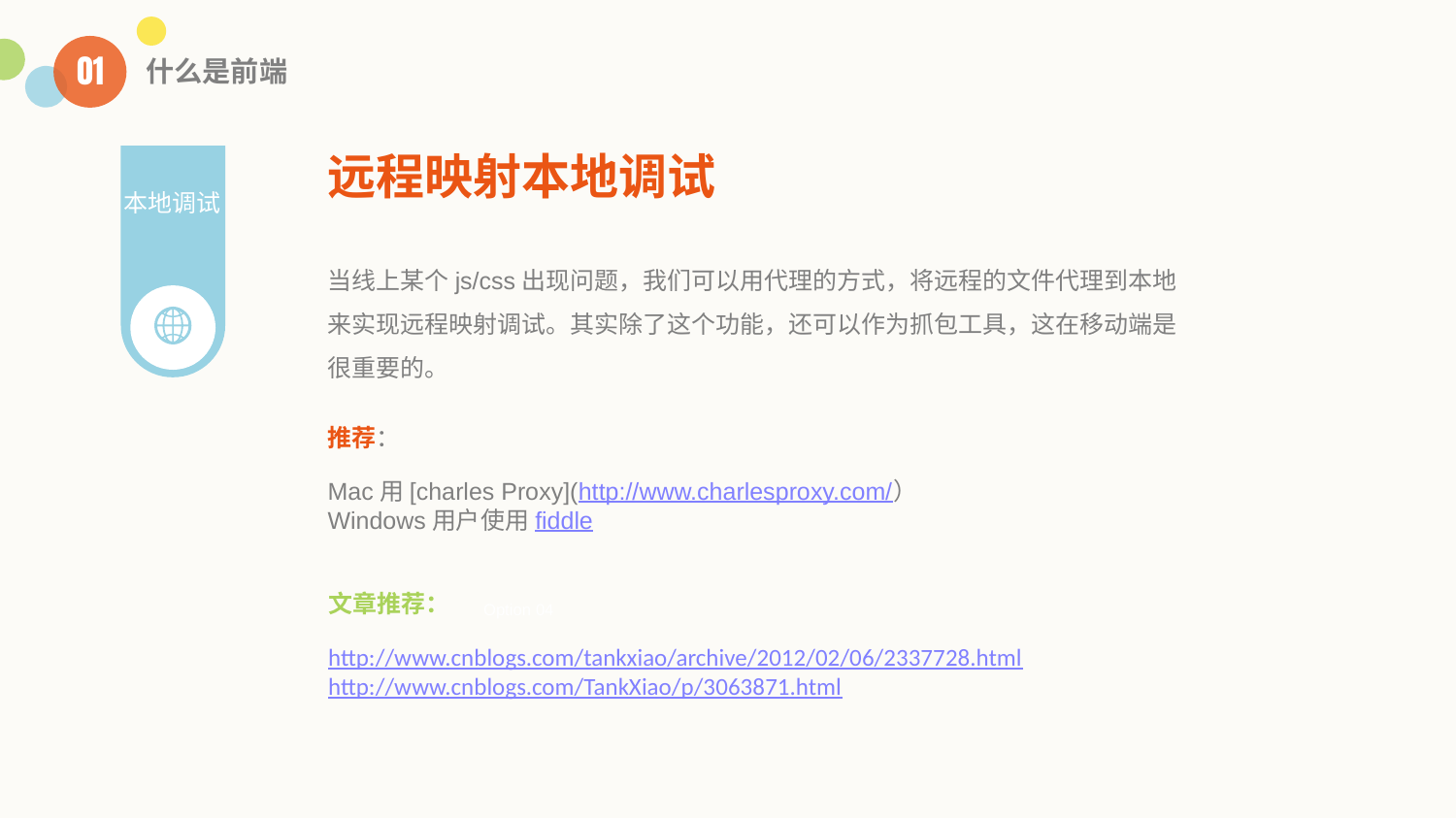

01
什么是前端

远程映射本地调试
本地调试
当线上某个js/css出现问题，我们可以用代理的方式，将远程的文件代理到本地来实现远程映射调试。其实除了这个功能，还可以作为抓包工具，这在移动端是很重要的。

推荐：

Mac用[charles Proxy](http://www.charlesproxy.com/）
Windows用户使用fiddle
文章推荐：

http://www.cnblogs.com/tankxiao/archive/2012/02/06/2337728.html
http://www.cnblogs.com/TankXiao/p/3063871.html
Option 04